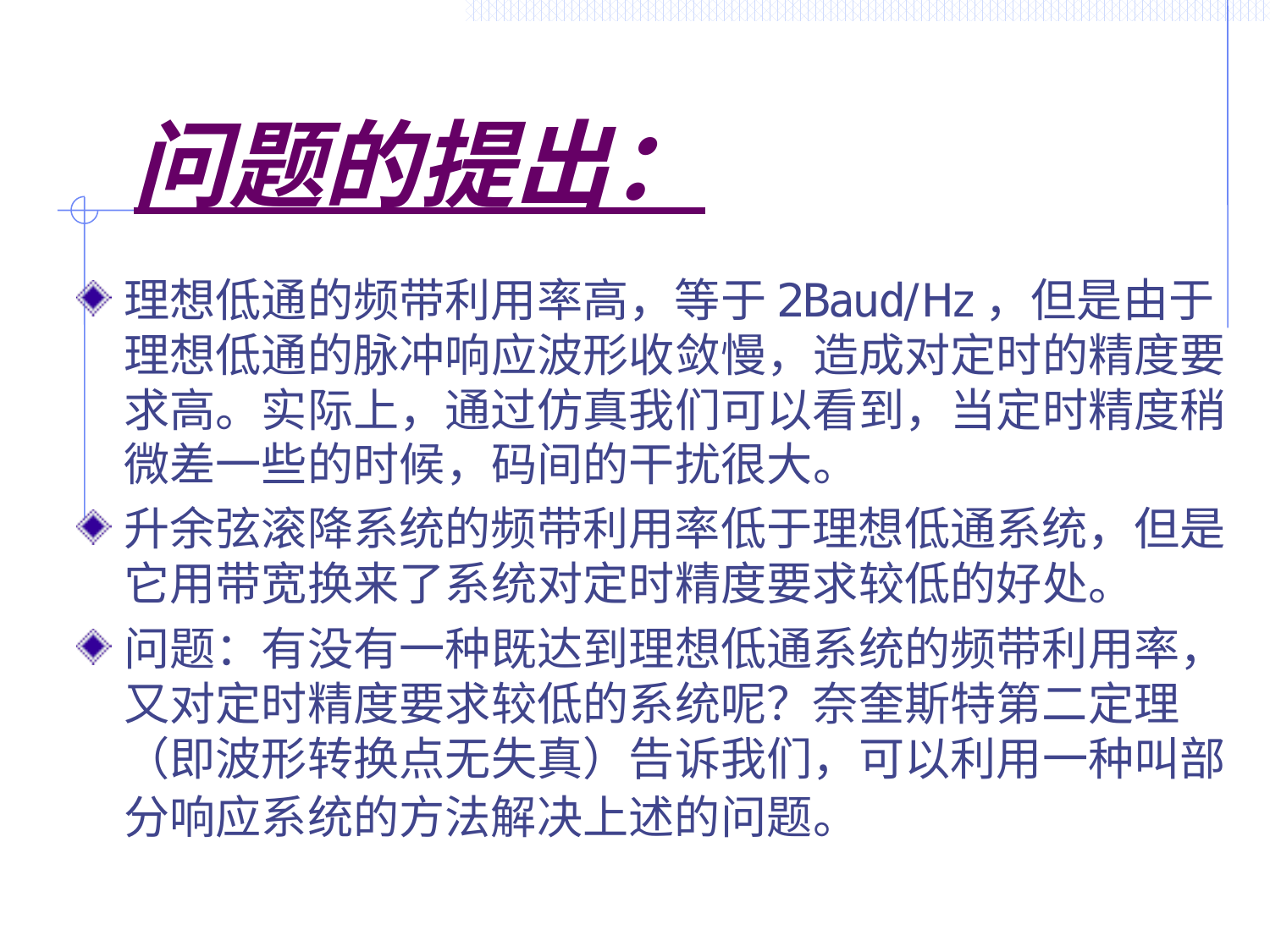

# 问题的提出：
理想低通的频带利用率高，等于2Baud/Hz，但是由于理想低通的脉冲响应波形收敛慢，造成对定时的精度要求高。实际上，通过仿真我们可以看到，当定时精度稍微差一些的时候，码间的干扰很大。
升余弦滚降系统的频带利用率低于理想低通系统，但是它用带宽换来了系统对定时精度要求较低的好处。
问题：有没有一种既达到理想低通系统的频带利用率，又对定时精度要求较低的系统呢？奈奎斯特第二定理（即波形转换点无失真）告诉我们，可以利用一种叫部分响应系统的方法解决上述的问题。